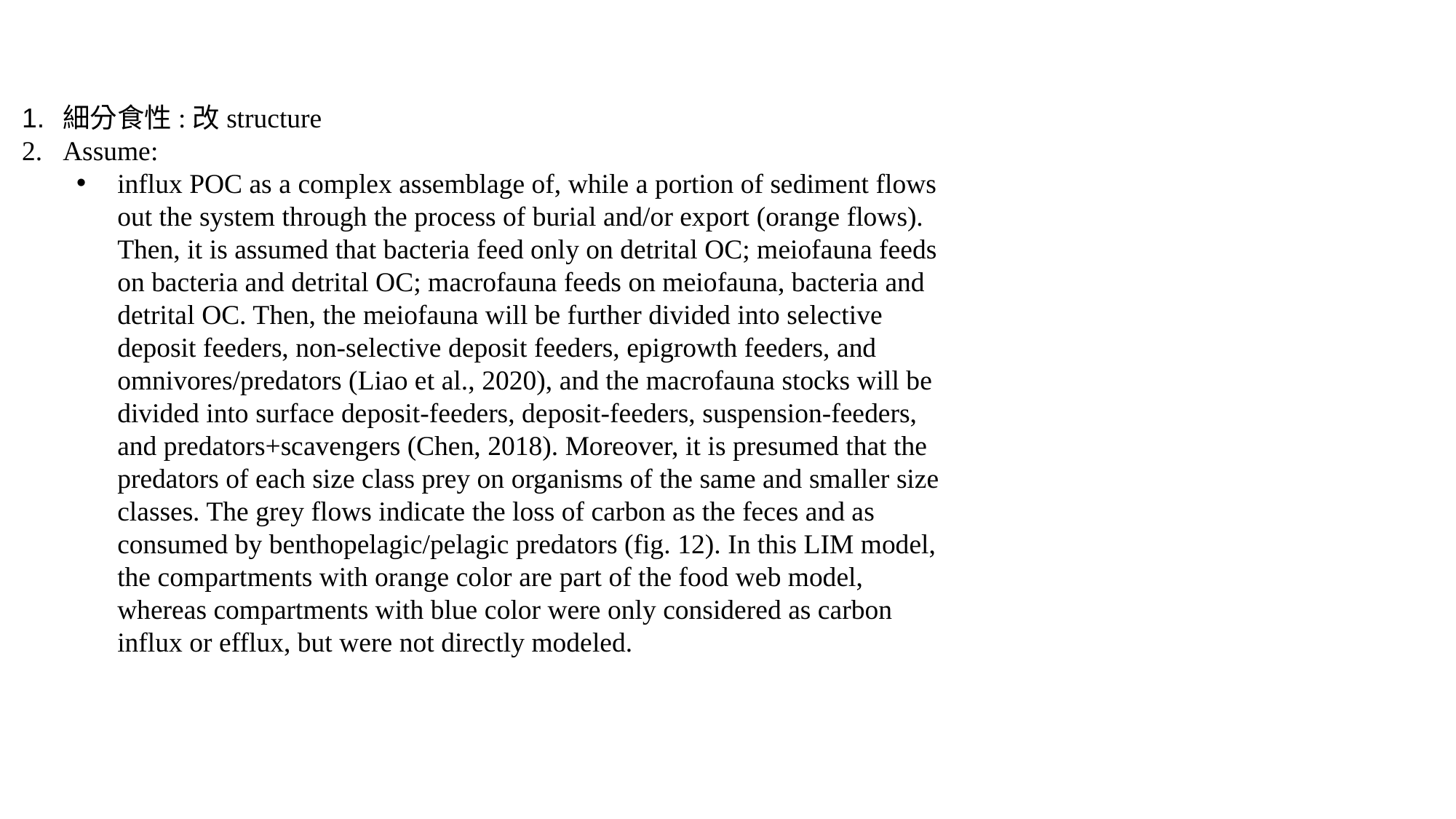

細分食性:改structure
Assume:
influx POC as a complex assemblage of, while a portion of sediment flows out the system through the process of burial and/or export (orange flows). Then, it is assumed that bacteria feed only on detrital OC; meiofauna feeds on bacteria and detrital OC; macrofauna feeds on meiofauna, bacteria and detrital OC. Then, the meiofauna will be further divided into selective deposit feeders, non-selective deposit feeders, epigrowth feeders, and omnivores/predators (Liao et al., 2020), and the macrofauna stocks will be divided into surface deposit-feeders, deposit-feeders, suspension-feeders, and predators+scavengers (Chen, 2018). Moreover, it is presumed that the predators of each size class prey on organisms of the same and smaller size classes. The grey flows indicate the loss of carbon as the feces and as consumed by benthopelagic/pelagic predators (fig. 12). In this LIM model, the compartments with orange color are part of the food web model, whereas compartments with blue color were only considered as carbon influx or efflux, but were not directly modeled.